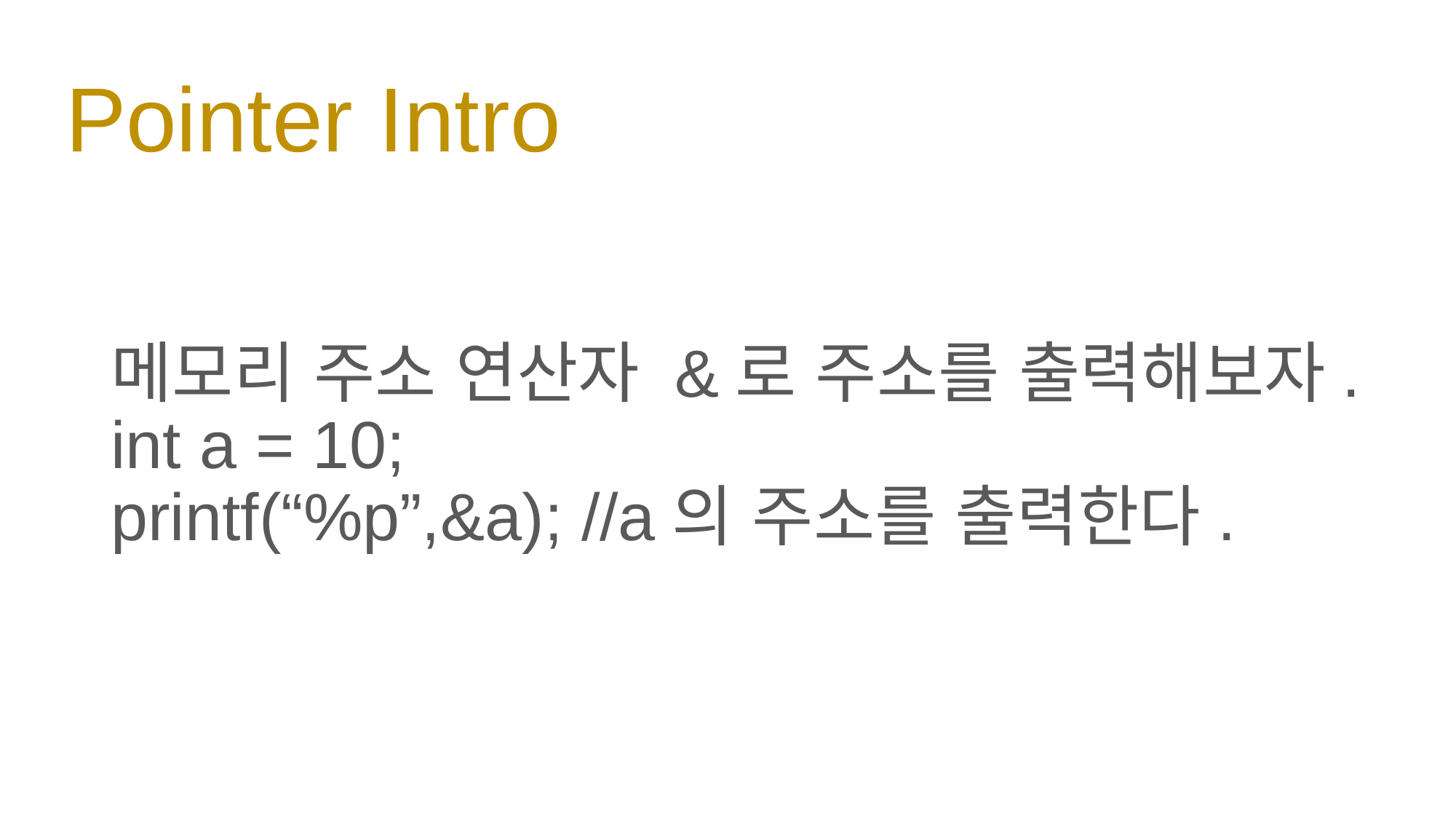

# Pointer Intro
메모리 주소 연산자 &로 주소를 출력해보자.
int a = 10;
printf(“%p”,&a); //a의 주소를 출력한다.